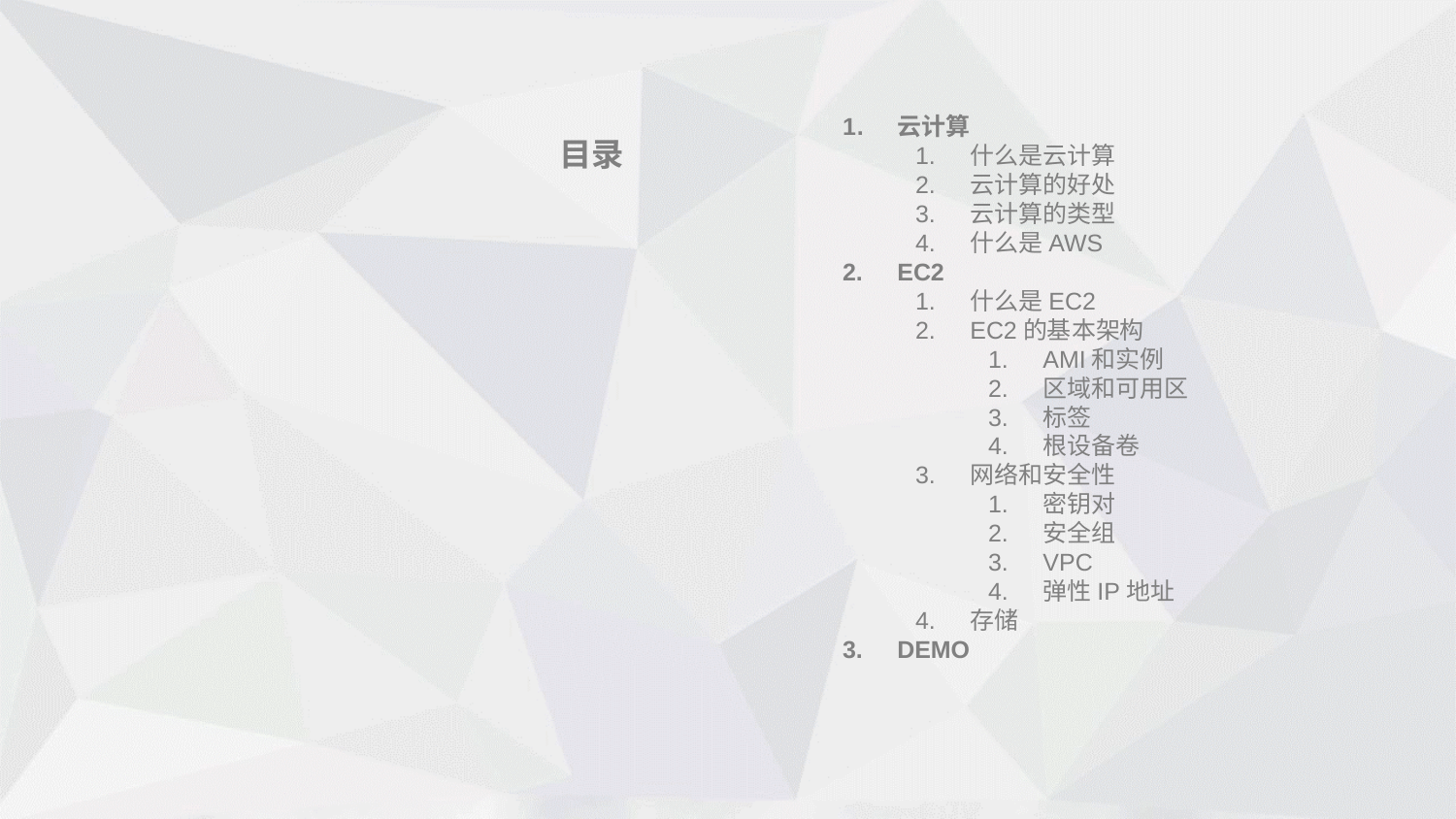

云计算
什么是云计算
云计算的好处
云计算的类型
什么是AWS
EC2
什么是EC2
EC2的基本架构
AMI和实例
区域和可用区
标签
根设备卷
网络和安全性
密钥对
安全组
VPC
弹性IP地址
存储
DEMO

 目录